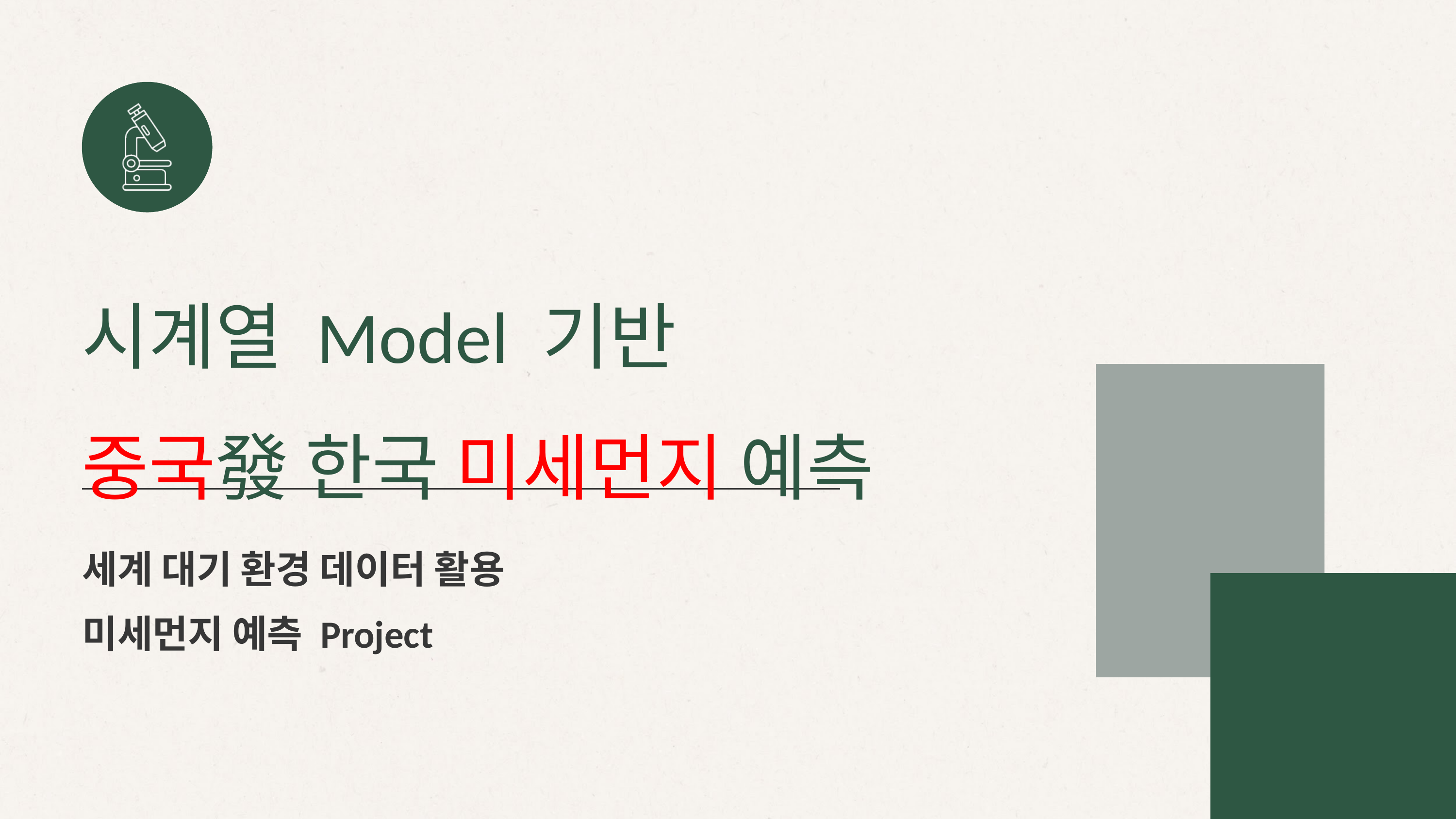

시계열 Model 기반
중국發 한국 미세먼지 예측

세계 대기 환경 데이터 활용
미세먼지 예측 Project